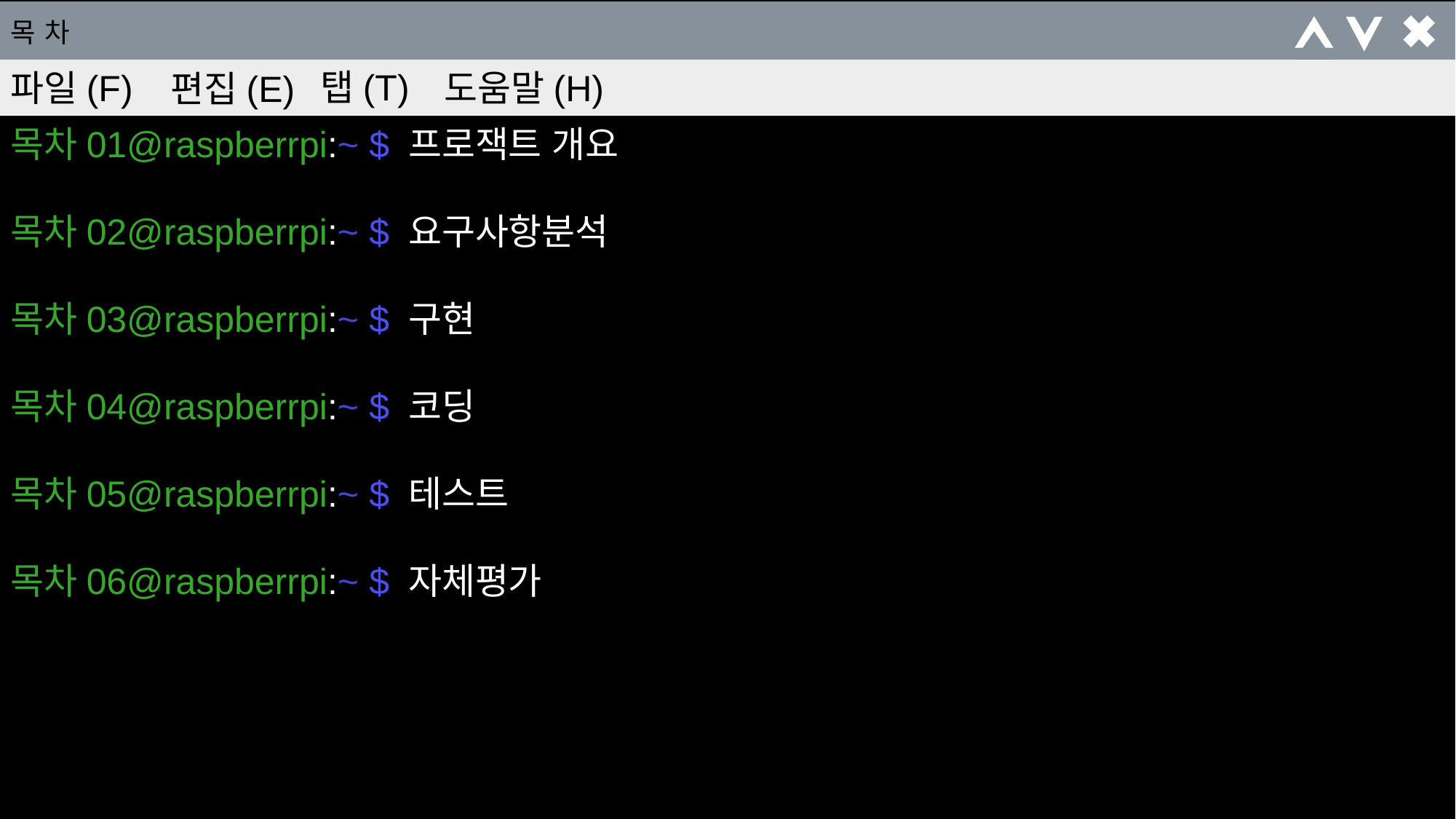

목차

탭(T)

파일(F)
도움말(H)
편집(E)
목차01@raspberrpi:~ $ 프로잭트 개요

목차02@raspberrpi:~ $ 요구사항분석

목차03@raspberrpi:~ $ 구현

목차04@raspberrpi:~ $ 코딩

목차05@raspberrpi:~ $ 테스트

목차06@raspberrpi:~ $ 자체평가